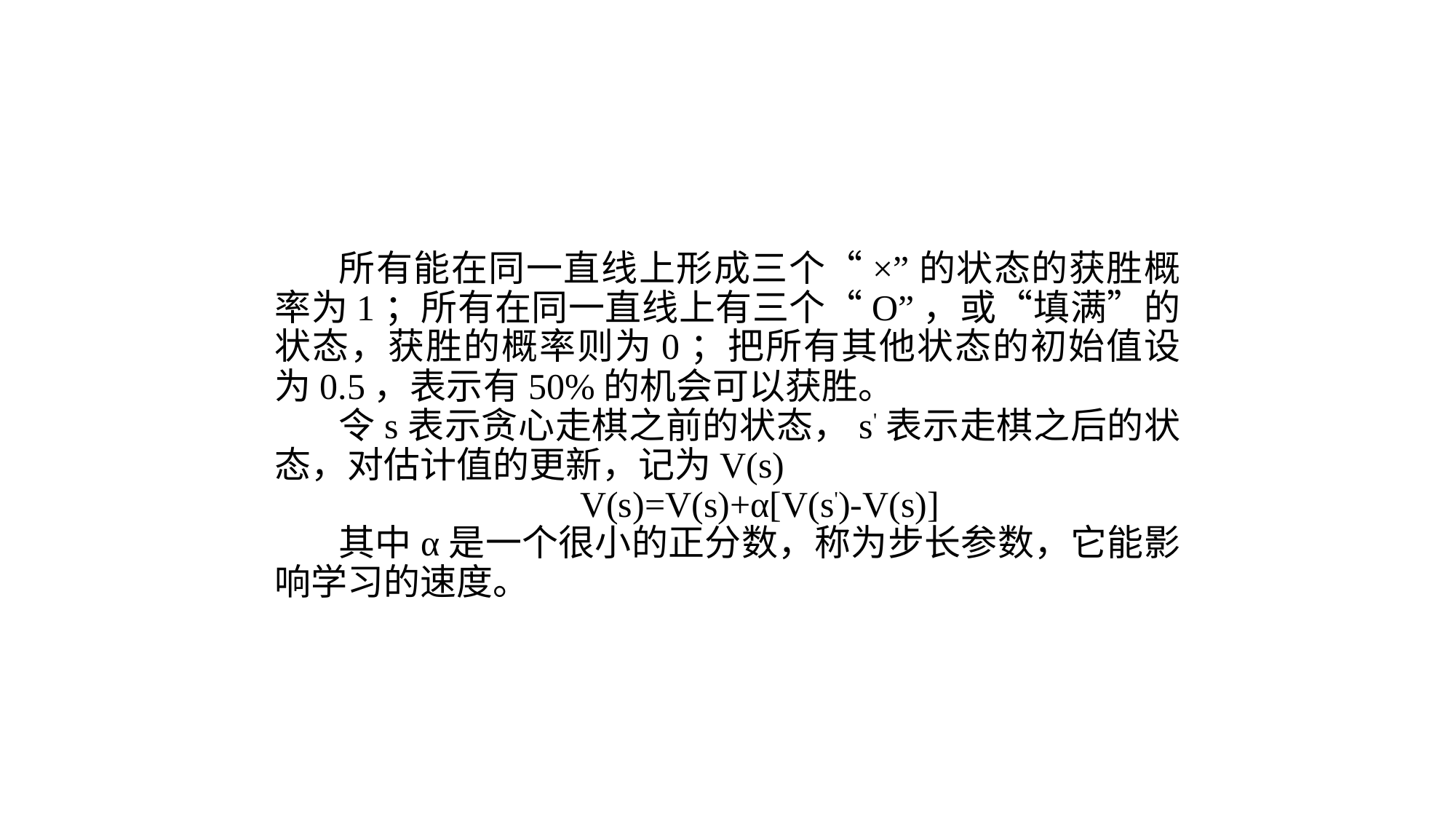

# 例1：井字过三关游戏
所有能在同一直线上形成三个“×”的状态的获胜概率为1；所有在同一直线上有三个“O”，或“填满”的状态，获胜的概率则为0；把所有其他状态的初始值设为0.5，表示有50%的机会可以获胜。
令s表示贪心走棋之前的状态，s'表示走棋之后的状态，对估计值的更新，记为V(s)
V(s)=V(s)+α[V(s')-V(s)]
其中α是一个很小的正分数，称为步长参数，它能影响学习的速度。